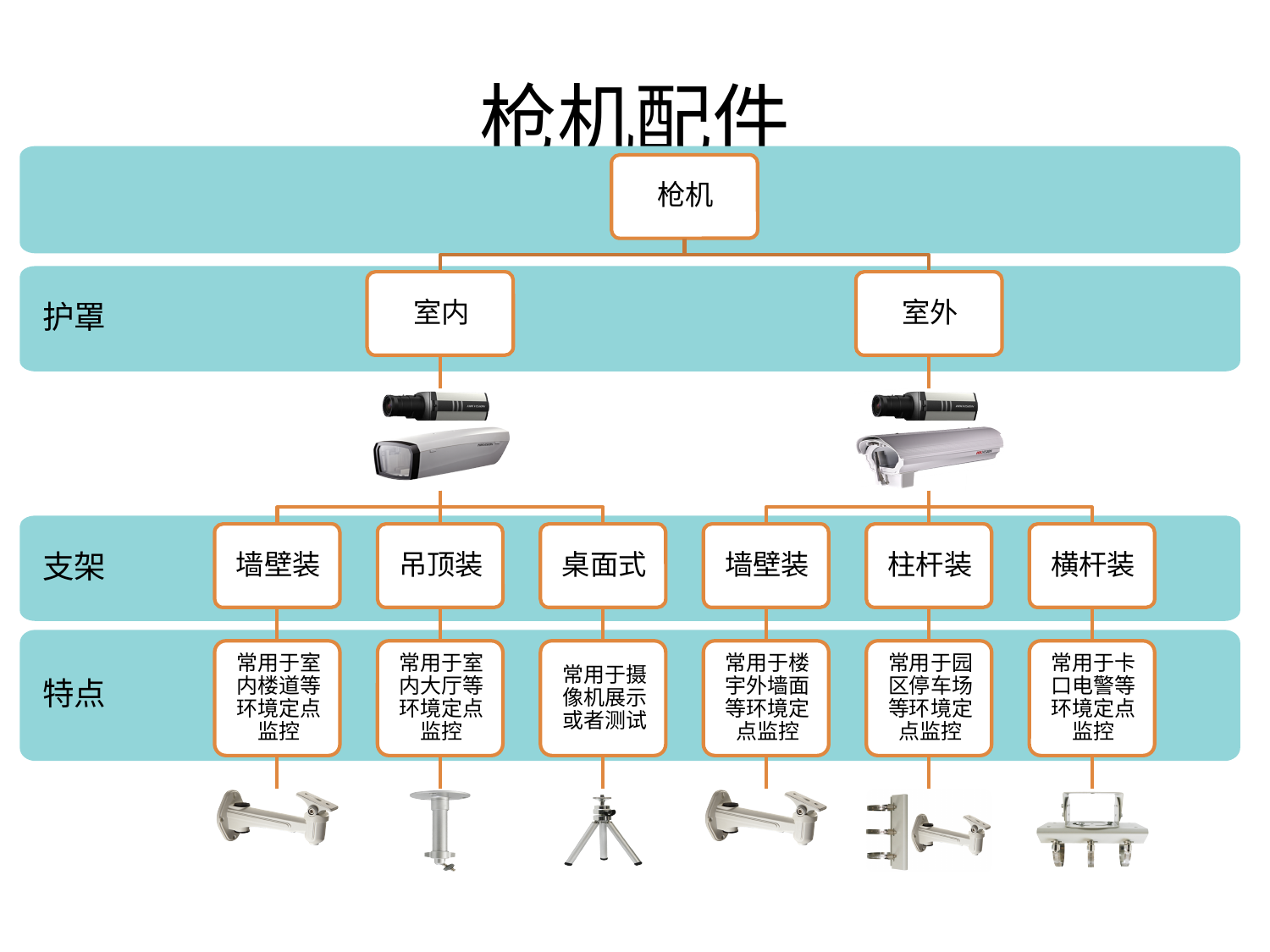

# 枪机配件

枪机
室内

墙壁装
常用于室内楼道等环境定点监控

吊顶装
常用于室内大厅等环境定点监控

桌面式
常用于摄像机展示或者测试

室外

墙壁装
常用于楼宇外墙面等环境定点监控

柱杆装
常用于园区停车场等环境定点监控

横杆装
常用于卡口电警等环境定点监控

护罩
支架
特点